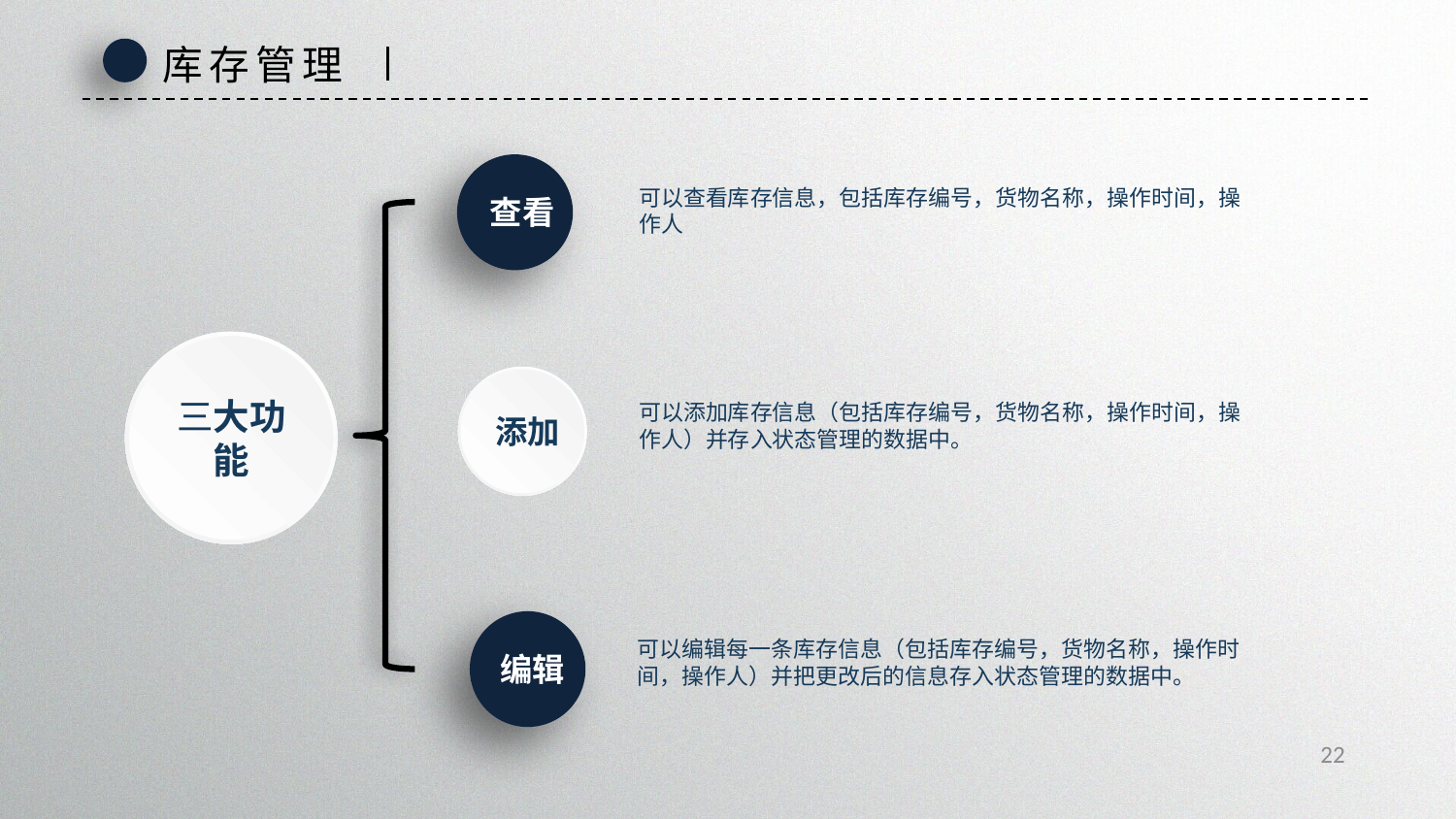

库存管理

可以查看库存信息，包括库存编号，货物名称，操作时间，操作人
 查看

三大功能

可以添加库存信息（包括库存编号，货物名称，操作时间，操作人）并存入状态管理的数据中。
  添加

可以编辑每一条库存信息（包括库存编号，货物名称，操作时间，操作人）并把更改后的信息存入状态管理的数据中。
 编辑
22